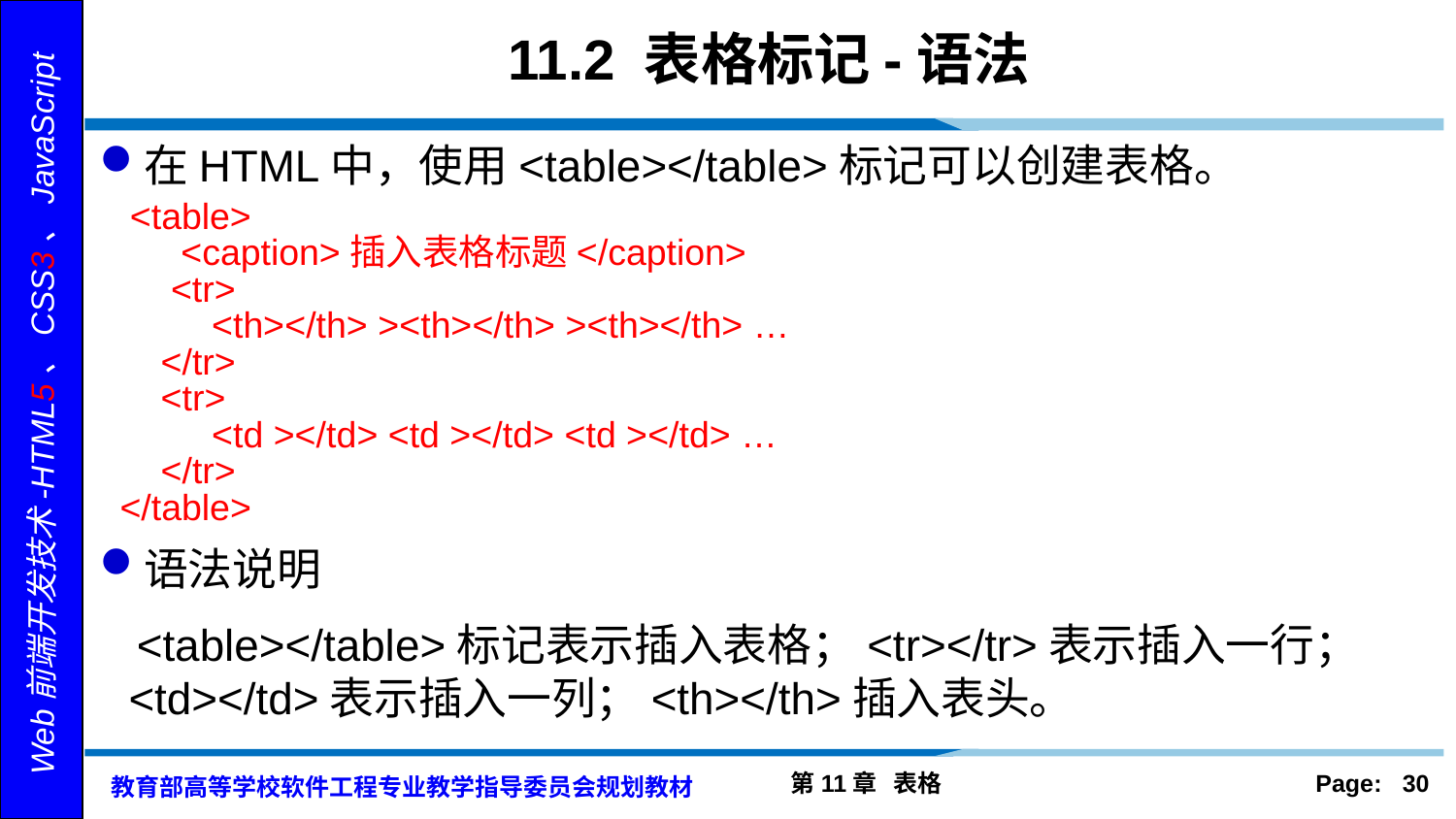

# 11.2 表格标记-语法
在HTML中，使用<table></table>标记可以创建表格。
   <table>
        <caption>插入表格标题</caption>
       <tr>
           <th></th> ><th></th> ><th></th> …
      </tr>
      <tr>
           <td ></td> <td ></td> <td ></td> …
      </tr>
  </table>
语法说明
   <table></table>标记表示插入表格；<tr></tr>表示插入一行；<td></td>表示插入一列；<th></th>插入表头。